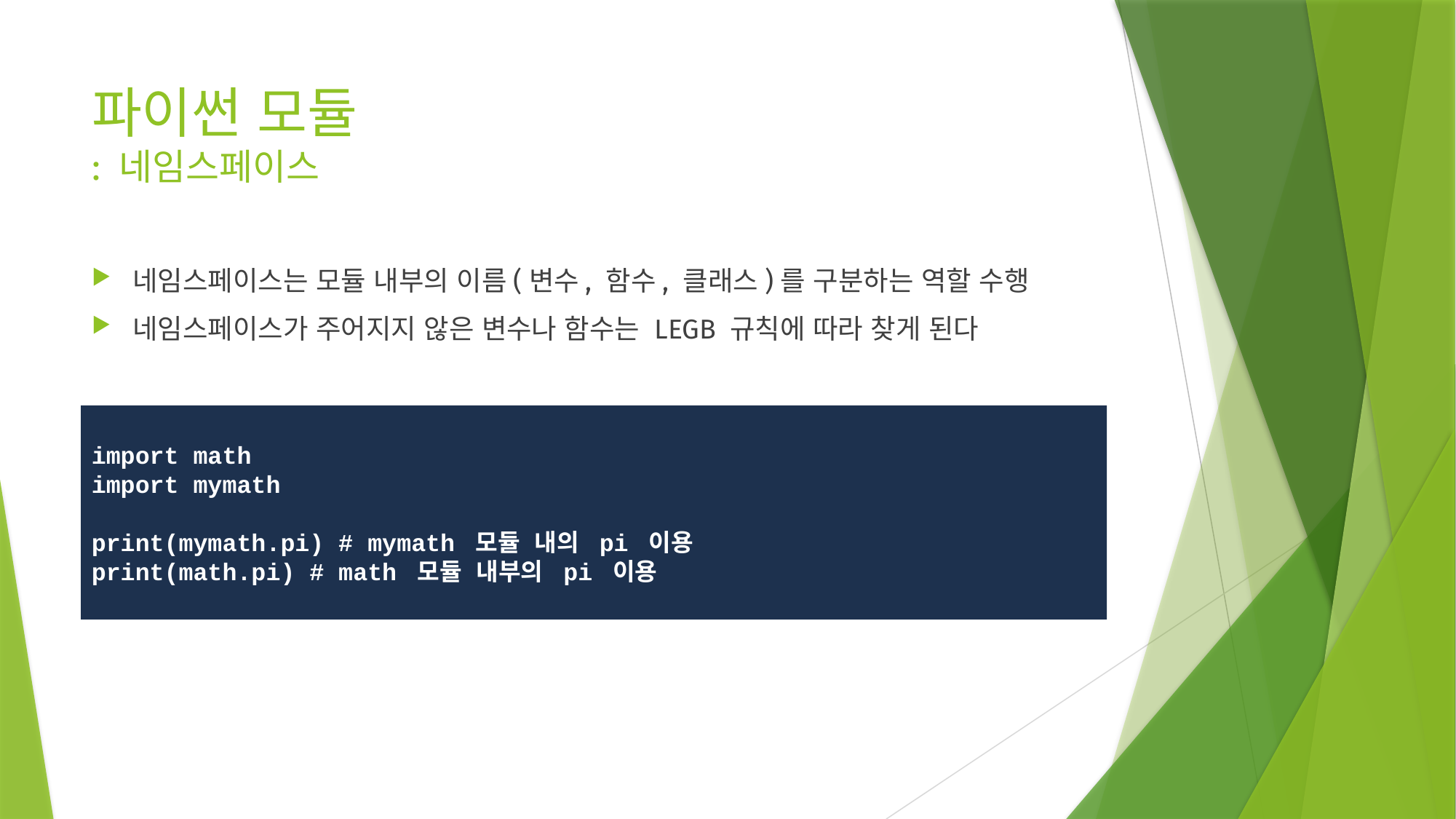

# 파이썬 모듈 : 네임스페이스
네임스페이스는 모듈 내부의 이름(변수, 함수, 클래스)를 구분하는 역할 수행
네임스페이스가 주어지지 않은 변수나 함수는 LEGB 규칙에 따라 찾게 된다

import math
import mymath
print(mymath.pi) # mymath 모듈 내의 pi 이용
print(math.pi) # math 모듈 내부의 pi 이용